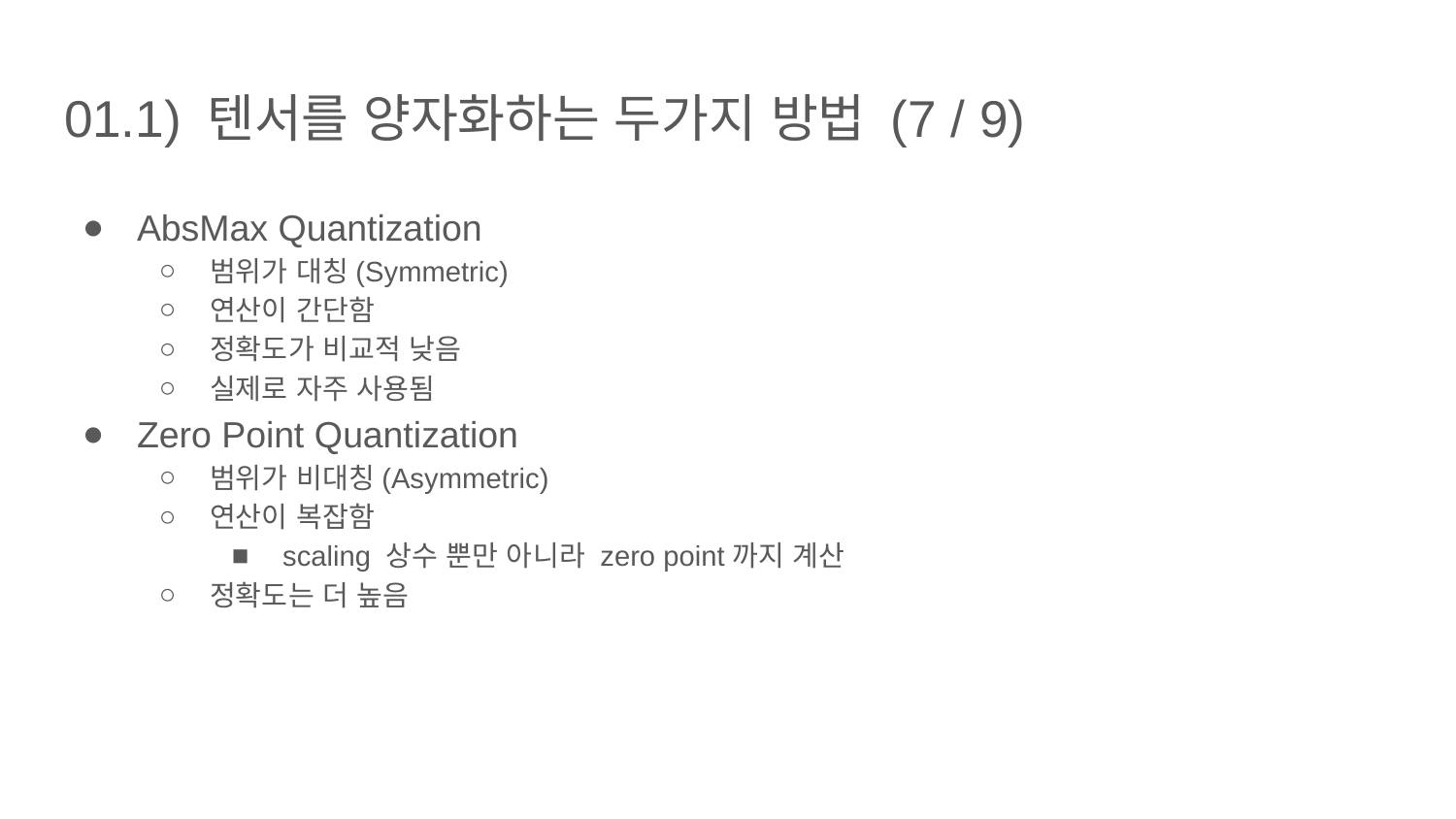

# 01.1) 텐서를 양자화하는 두가지 방법 (7 / 9)

AbsMax Quantization
범위가 대칭(Symmetric)
연산이 간단함
정확도가 비교적 낮음
실제로 자주 사용됨
Zero Point Quantization
범위가 비대칭(Asymmetric)
연산이 복잡함
scaling 상수 뿐만 아니라 zero point까지 계산
정확도는 더 높음